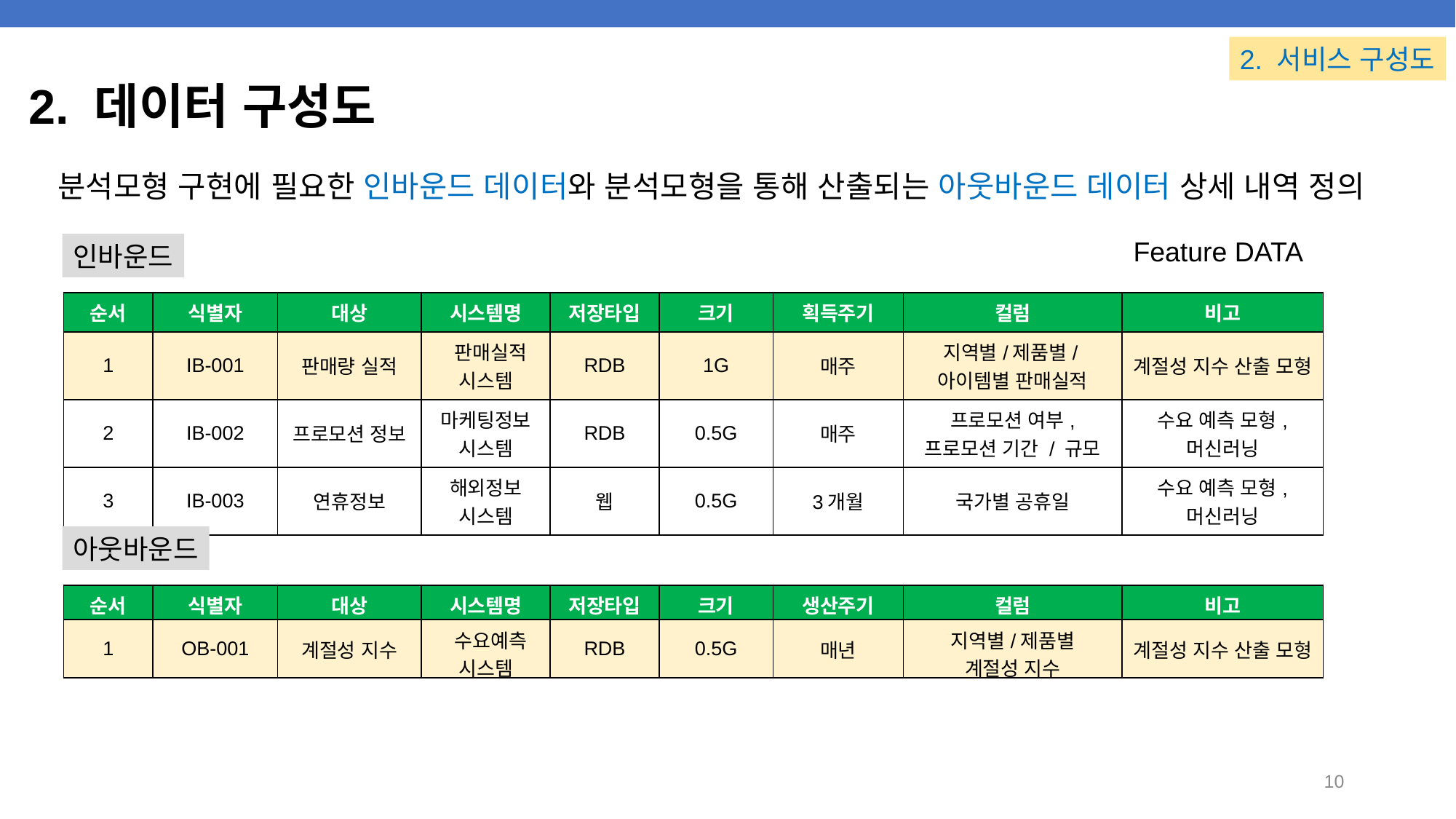

2. 서비스 구성도
# 2. 데이터 구성도
분석모형 구현에 필요한 인바운드 데이터와 분석모형을 통해 산출되는 아웃바운드 데이터 상세 내역 정의
Feature DATA
인바운드
| 순서 | 식별자 | 대상 | 시스템명 | 저장타입 | 크기 | 획득주기 | 컬럼 | 비고 |
| --- | --- | --- | --- | --- | --- | --- | --- | --- |
| 1 | IB-001 | 판매량 실적 | 판매실적 시스템 | RDB | 1G | 매주 | 지역별/제품별/아이템별 판매실적 | 계절성 지수 산출 모형 |
| 2 | IB-002 | 프로모션 정보 | 마케팅정보 시스템 | RDB | 0.5G | 매주 | 프로모션 여부, 프로모션 기간 / 규모 | 수요 예측 모형, 머신러닝 |
| 3 | IB-003 | 연휴정보 | 해외정보 시스템 | 웹 | 0.5G | 3개월 | 국가별 공휴일 | 수요 예측 모형, 머신러닝 |
아웃바운드
| 순서 | 식별자 | 대상 | 시스템명 | 저장타입 | 크기 | 생산주기 | 컬럼 | 비고 |
| --- | --- | --- | --- | --- | --- | --- | --- | --- |
| 1 | OB-001 | 계절성 지수 | 수요예측 시스템 | RDB | 0.5G | 매년 | 지역별/제품별 계절성 지수 | 계절성 지수 산출 모형 |
10